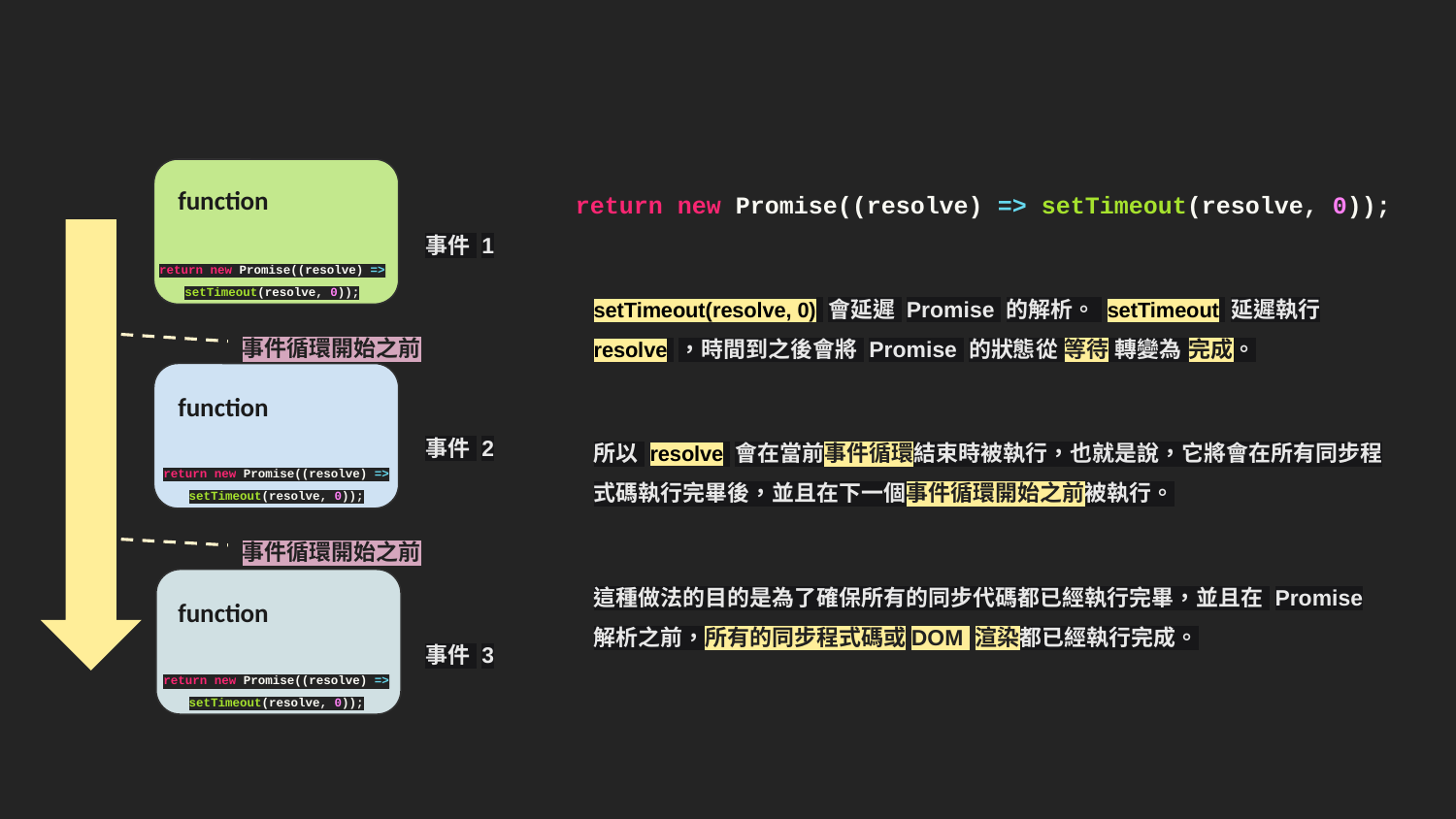

function

return new Promise((resolve) => setTimeout(resolve, 0));
事件 1

return new Promise((resolve) => setTimeout(resolve, 0));
setTimeout(resolve, 0) 會延遲 Promise 的解析。 setTimeout 延遲執行 resolve ，時間到之後會將 Promise 的狀態從 等待 轉變為 完成。

所以 resolve 會在當前事件循環結束時被執行，也就是說，它將會在所有同步程式碼執行完畢後，並且在下一個事件循環開始之前被執行。

這種做法的目的是為了確保所有的同步代碼都已經執行完畢，並且在 Promise 解析之前，所有的同步程式碼或DOM 渲染都已經執行完成。
事件循環開始之前
function

事件 2
return new Promise((resolve) => setTimeout(resolve, 0));
事件循環開始之前
function

事件 3
return new Promise((resolve) => setTimeout(resolve, 0));